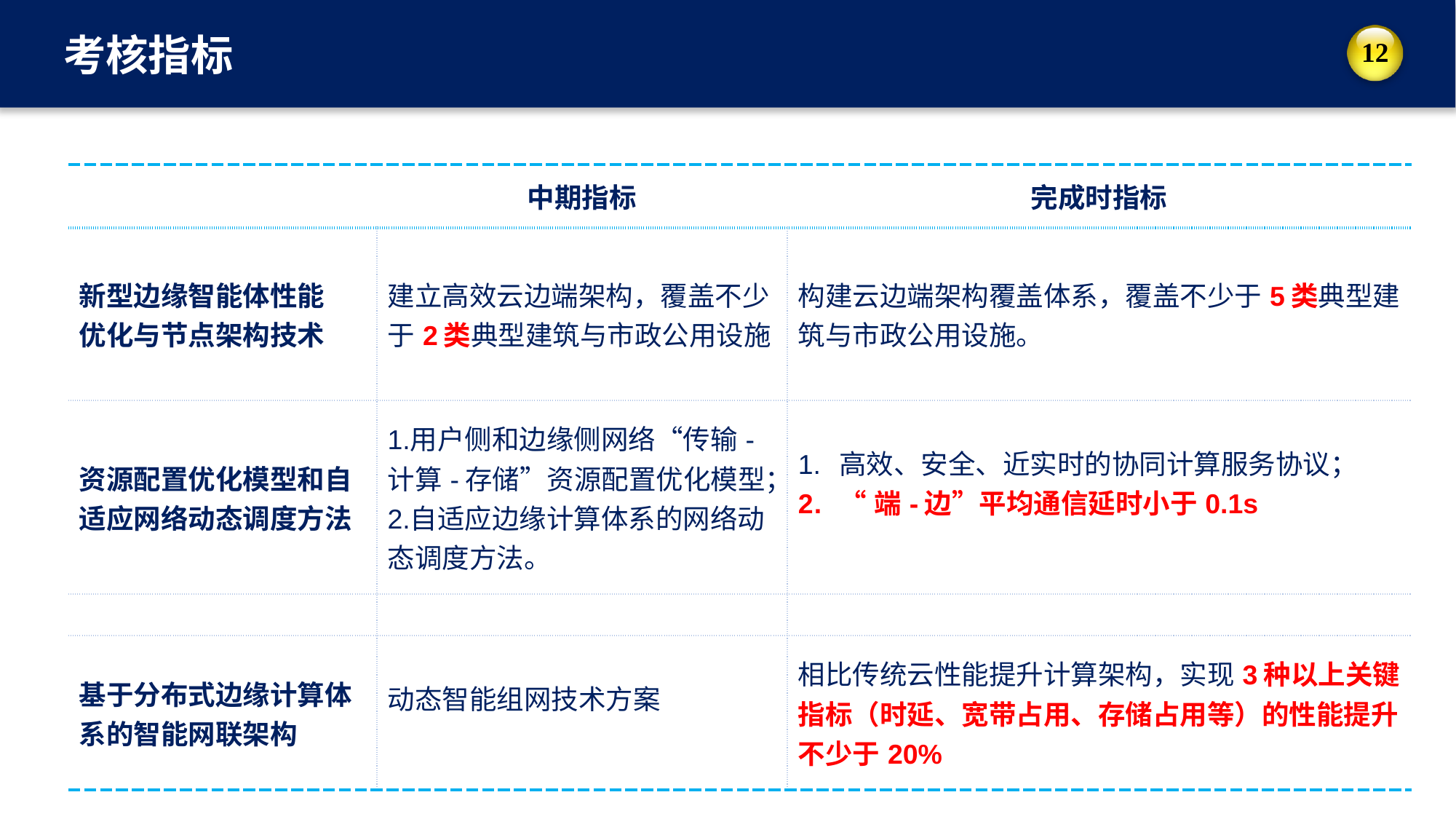

考核指标
|  | 中期指标 | 完成时指标 |
| --- | --- | --- |
| 新型边缘智能体性能 优化与节点架构技术 | 建立高效云边端架构，覆盖不少于2类典型建筑与市政公用设施 | 构建云边端架构覆盖体系，覆盖不少于5类典型建筑与市政公用设施。 |
| 资源配置优化模型和自适应网络动态调度方法 | 用户侧和边缘侧网络“传输-计算-存储”资源配置优化模型； 自适应边缘计算体系的网络动态调度方法。 | 高效、安全、近实时的协同计算服务协议； “端-边”平均通信延时小于0.1s |
|  |  |  |
| 基于分布式边缘计算体系的智能网联架构 | 动态智能组网技术方案 | 相比传统云性能提升计算架构，实现3种以上关键指标（时延、宽带占用、存储占用等）的性能提升不少于20% |